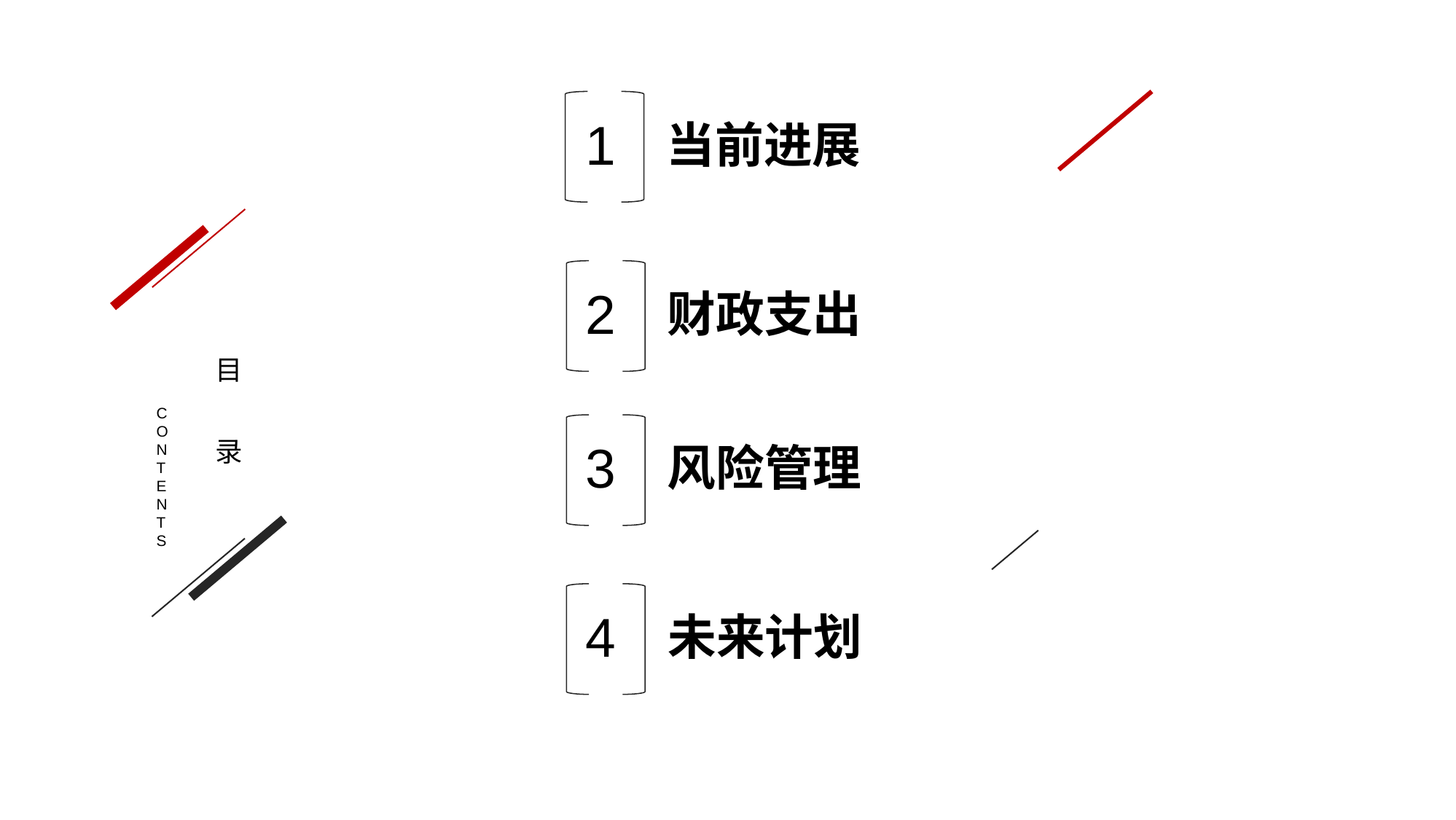

1
当前进展

2
财政支出
目
录
CONTENTS

3
风险管理

4
未来计划